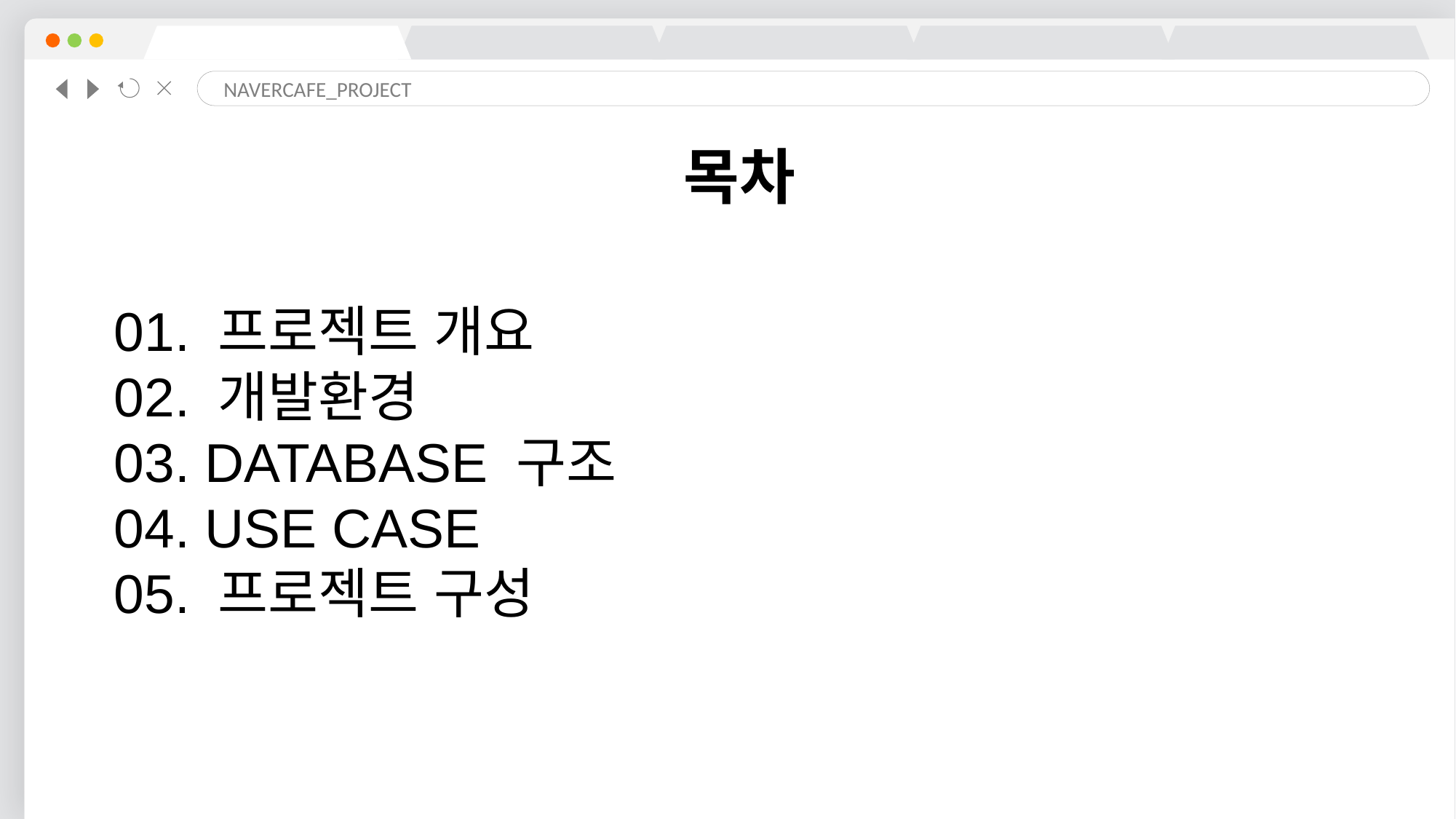

NAVERCAFE_PROJECT

목차
01. 프로젝트 개요
02. 개발환경
03. DATABASE 구조
04. USE CASE
05. 프로젝트 구성